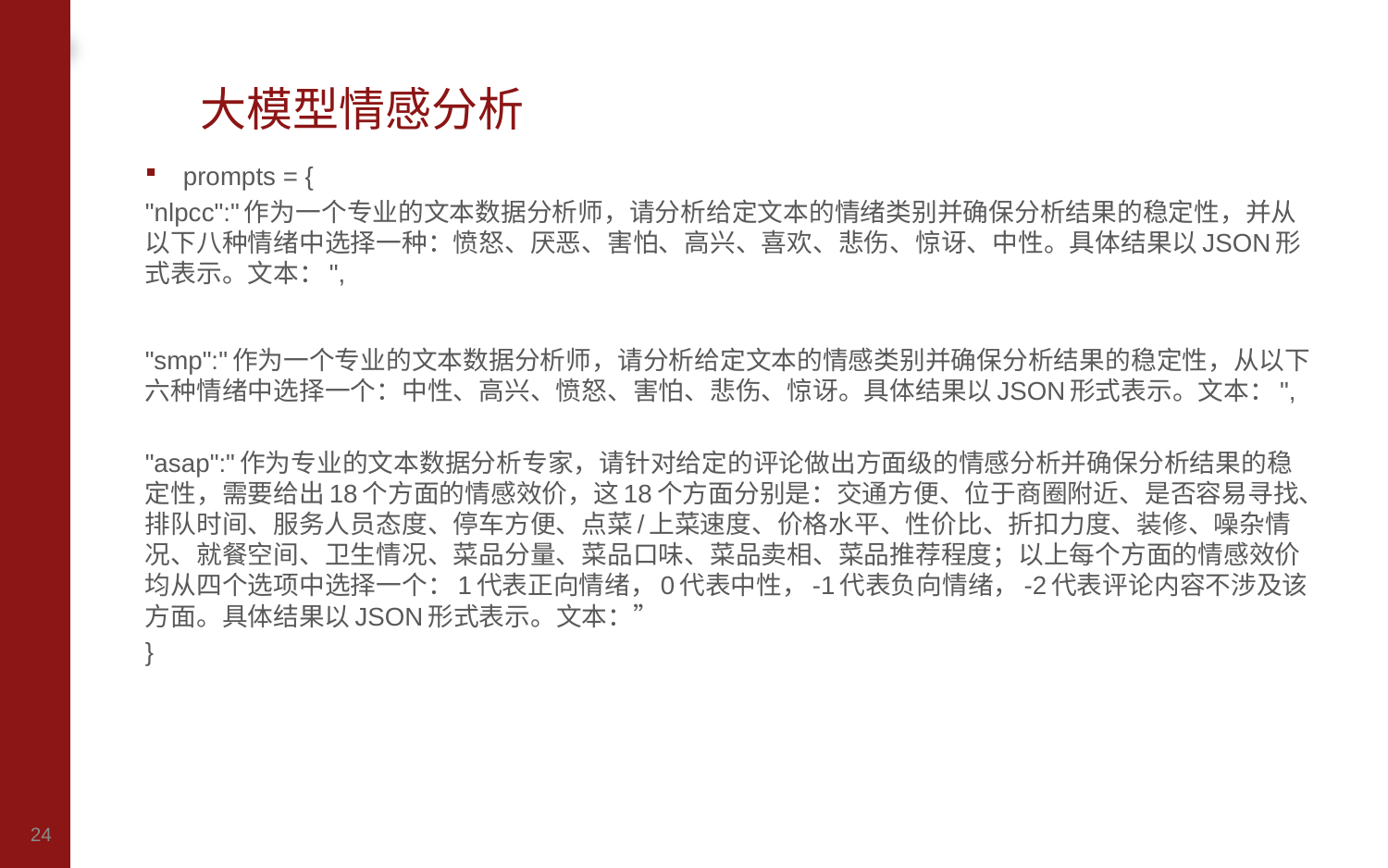

# 大模型情感分析
prompts = {
"nlpcc":"作为一个专业的文本数据分析师，请分析给定文本的情绪类别并确保分析结果的稳定性，并从以下八种情绪中选择一种：愤怒、厌恶、害怕、高兴、喜欢、悲伤、惊讶、中性。具体结果以JSON形式表示。文本：",

"smp":"作为一个专业的文本数据分析师，请分析给定文本的情感类别并确保分析结果的稳定性，从以下六种情绪中选择一个：中性、高兴、愤怒、害怕、悲伤、惊讶。具体结果以JSON形式表示。文本：",

"asap":"作为专业的文本数据分析专家，请针对给定的评论做出方面级的情感分析并确保分析结果的稳定性，需要给出18个方面的情感效价，这18个方面分别是：交通方便、位于商圈附近、是否容易寻找、排队时间、服务人员态度、停车方便、点菜/上菜速度、价格水平、性价比、折扣力度、装修、噪杂情况、就餐空间、卫生情况、菜品分量、菜品口味、菜品卖相、菜品推荐程度；以上每个方面的情感效价均从四个选项中选择一个：1代表正向情绪，0代表中性，-1代表负向情绪，-2代表评论内容不涉及该方面。具体结果以JSON形式表示。文本：”
}

24